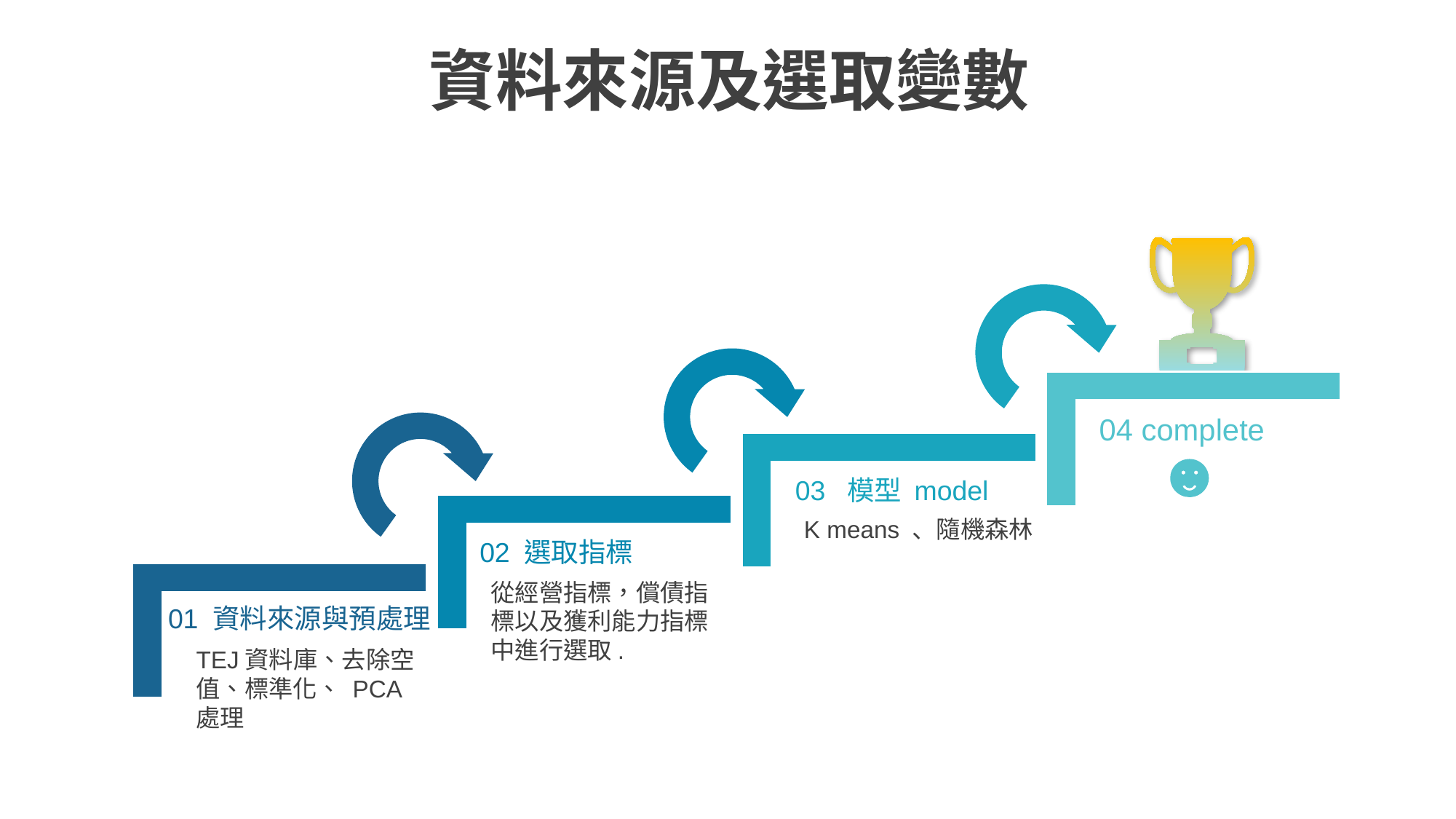

資料來源及選取變數

04 complete

03  模型 model
K means 、隨機森林

02 選取指標
從經營指標，償債指標以及獲利能力指標中進行選取.

01 資料來源與預處理
TEJ資料庫、去除空值、標準化、 PCA處理